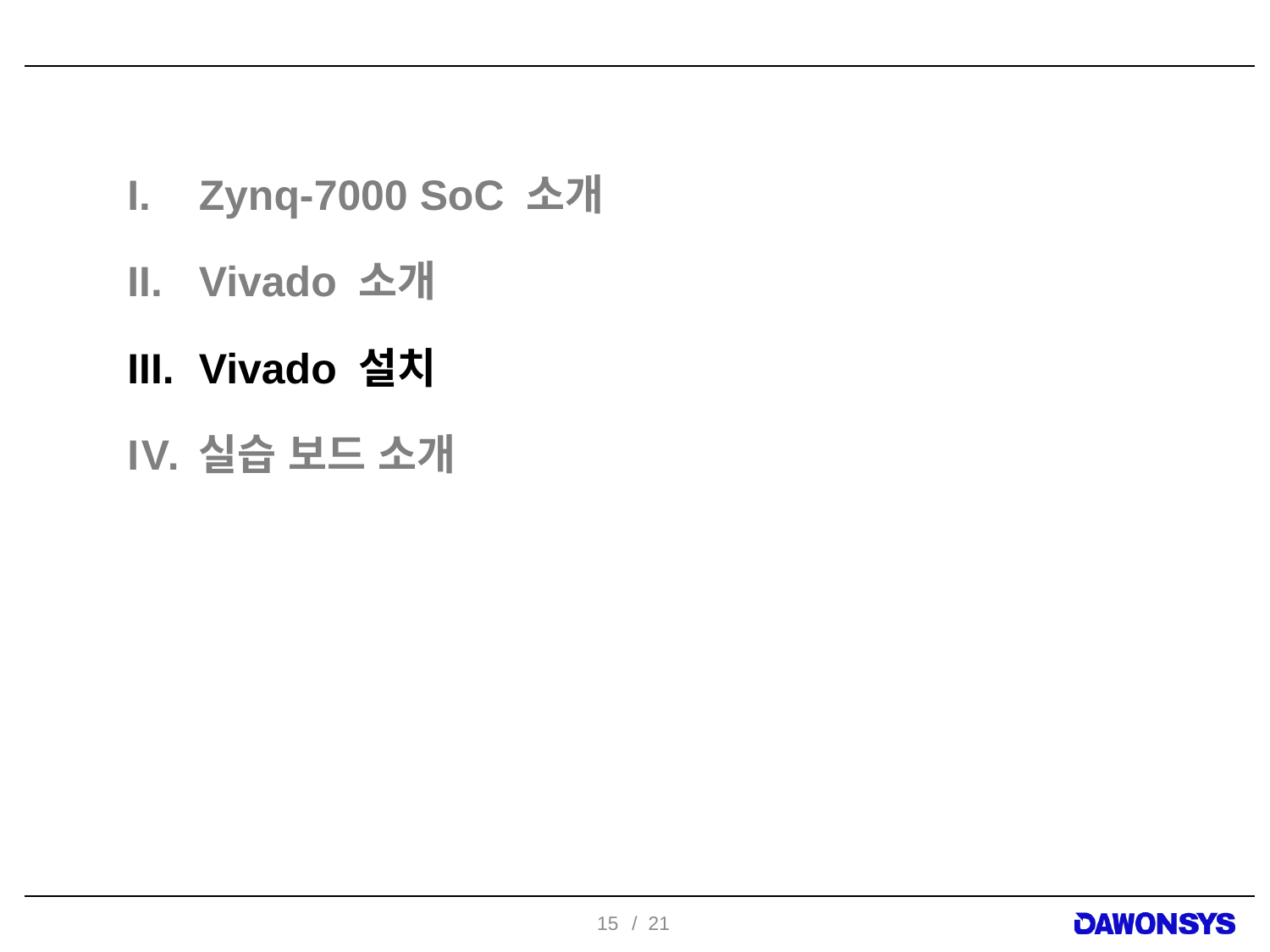

Zynq-7000 SoC 소개
Vivado 소개
Vivado 설치
실습 보드 소개

15
/  21